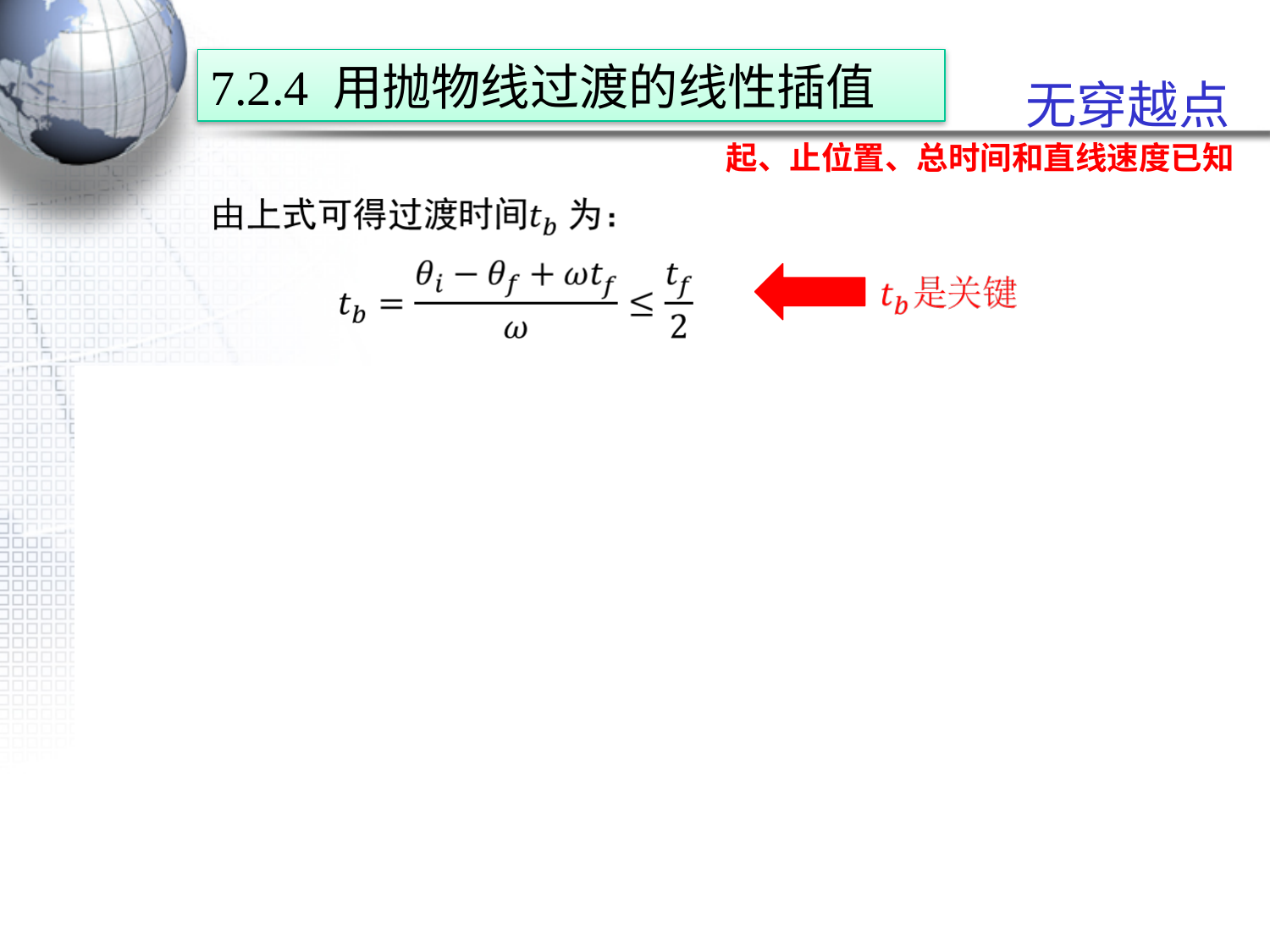

7.2.4 用抛物线过渡的线性插值
无穿越点
起、止位置、总时间和直线速度已知

起始段
中间段
末尾段